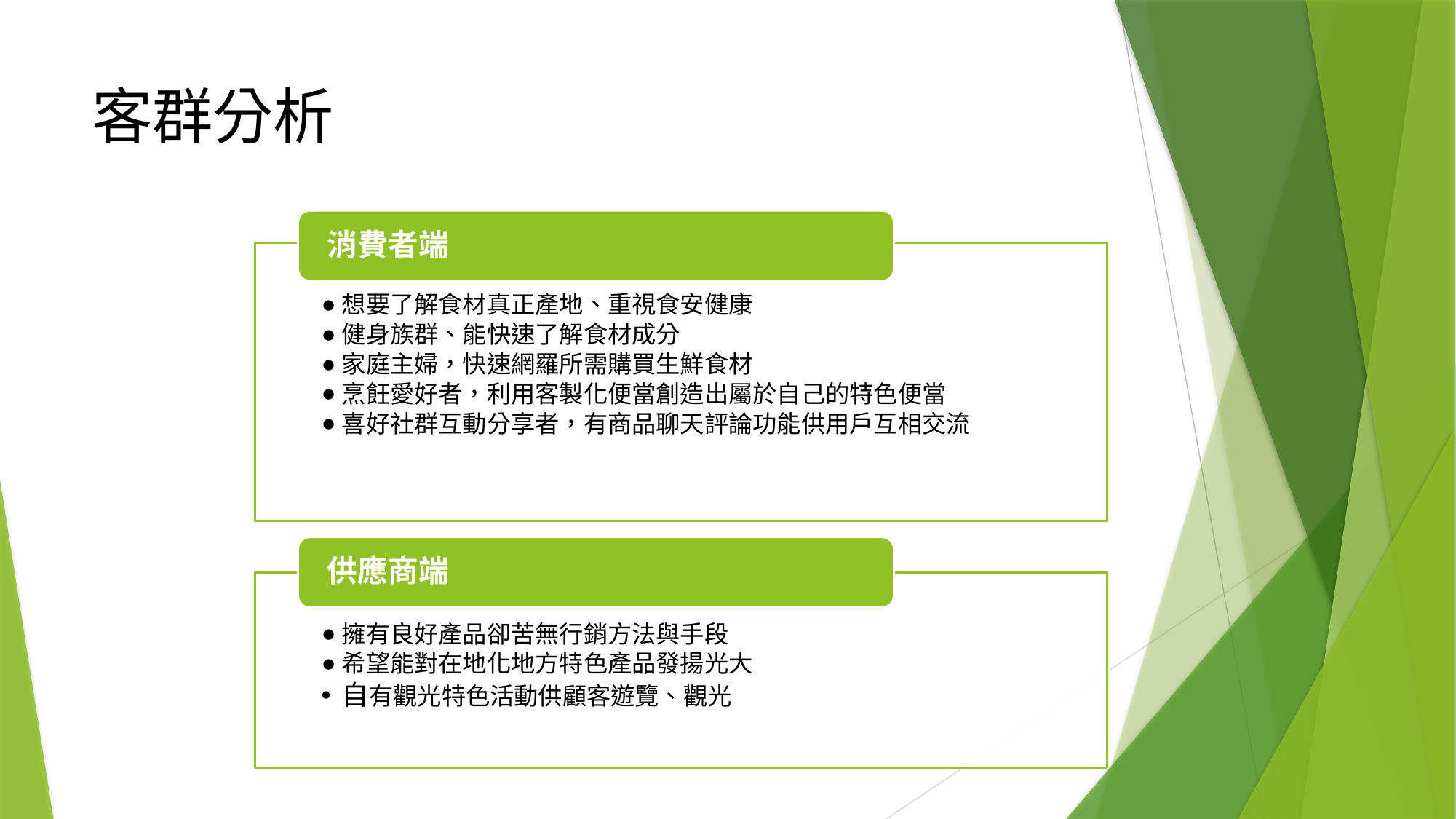

# 客群分析
想要了解食材真正產地、重視食安健康
健身族群、能快速了解食材成分
家庭主婦，快速網羅所需購買生鮮食材
烹飪愛好者，利用客製化便當創造出屬於自己的特色便當
喜好社群互動分享者，有商品聊天評論功能供用戶互相交流
消費者端
擁有良好產品卻苦無行銷方法與手段
希望能對在地化地方特色產品發揚光大
自有觀光特色活動供顧客遊覽、觀光
供應商端